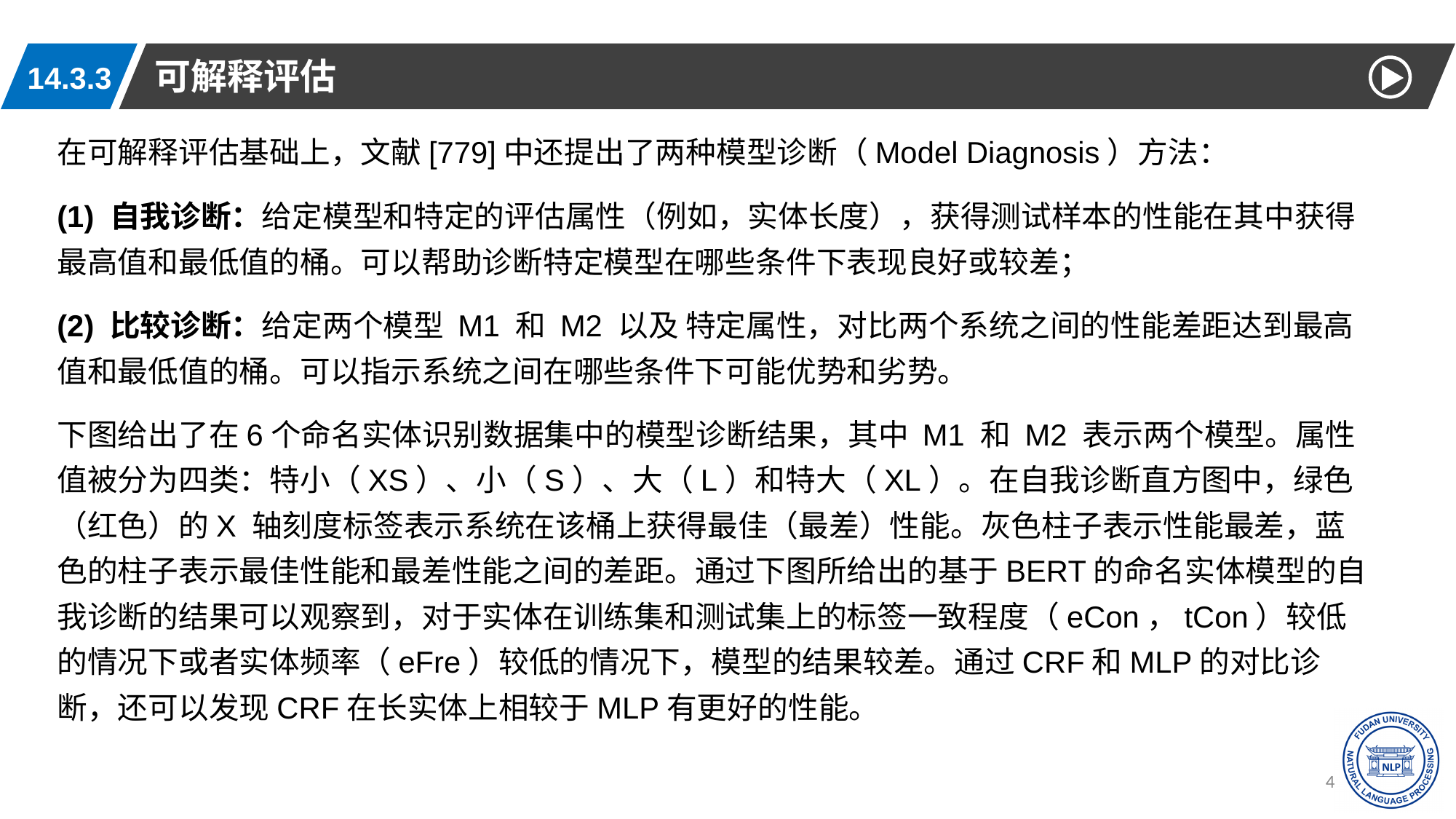

可解释评估
14.3.3

在可解释评估基础上，文献[779]中还提出了两种模型诊断（Model Diagnosis）方法：
(1) 自我诊断：给定模型和特定的评估属性（例如，实体长度），获得测试样本的性能在其中获得最高值和最低值的桶。可以帮助诊断特定模型在哪些条件下表现良好或较差；
(2) 比较诊断：给定两个模型 M1 和 M2 以及 特定属性，对比两个系统之间的性能差距达到最高值和最低值的桶。可以指示系统之间在哪些条件下可能优势和劣势。
下图给出了在6个命名实体识别数据集中的模型诊断结果，其中 M1 和 M2 表示两个模型。属性值被分为四类：特小（XS）、小（S）、大（L）和特大（XL）。在自我诊断直方图中，绿色（红色）的X 轴刻度标签表示系统在该桶上获得最佳（最差）性能。灰色柱子表示性能最差，蓝色的柱子表示最佳性能和最差性能之间的差距。通过下图所给出的基于BERT的命名实体模型的自我诊断的结果可以观察到，对于实体在训练集和测试集上的标签一致程度（eCon，tCon）较低的情况下或者实体频率（eFre）较低的情况下，模型的结果较差。通过CRF和MLP的对比诊断，还可以发现CRF在长实体上相较于MLP有更好的性能。
49